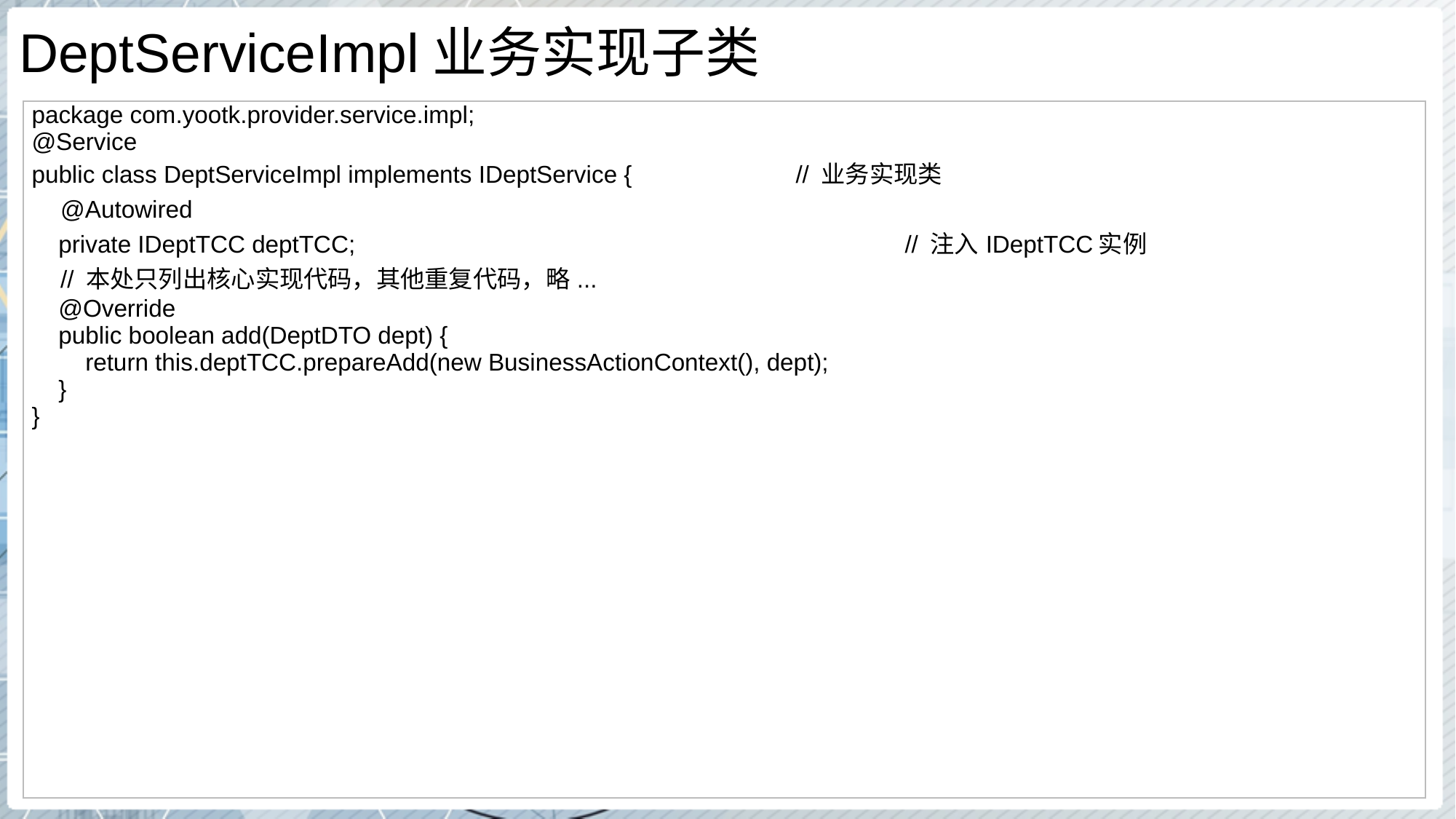

# DeptServiceImpl业务实现子类
| package com.yootk.provider.service.impl; @Service public class DeptServiceImpl implements IDeptService { // 业务实现类 @Autowired private IDeptTCC deptTCC; // 注入IDeptTCC实例 // 本处只列出核心实现代码，其他重复代码，略... @Override public boolean add(DeptDTO dept) { return this.deptTCC.prepareAdd(new BusinessActionContext(), dept); } } |
| --- |